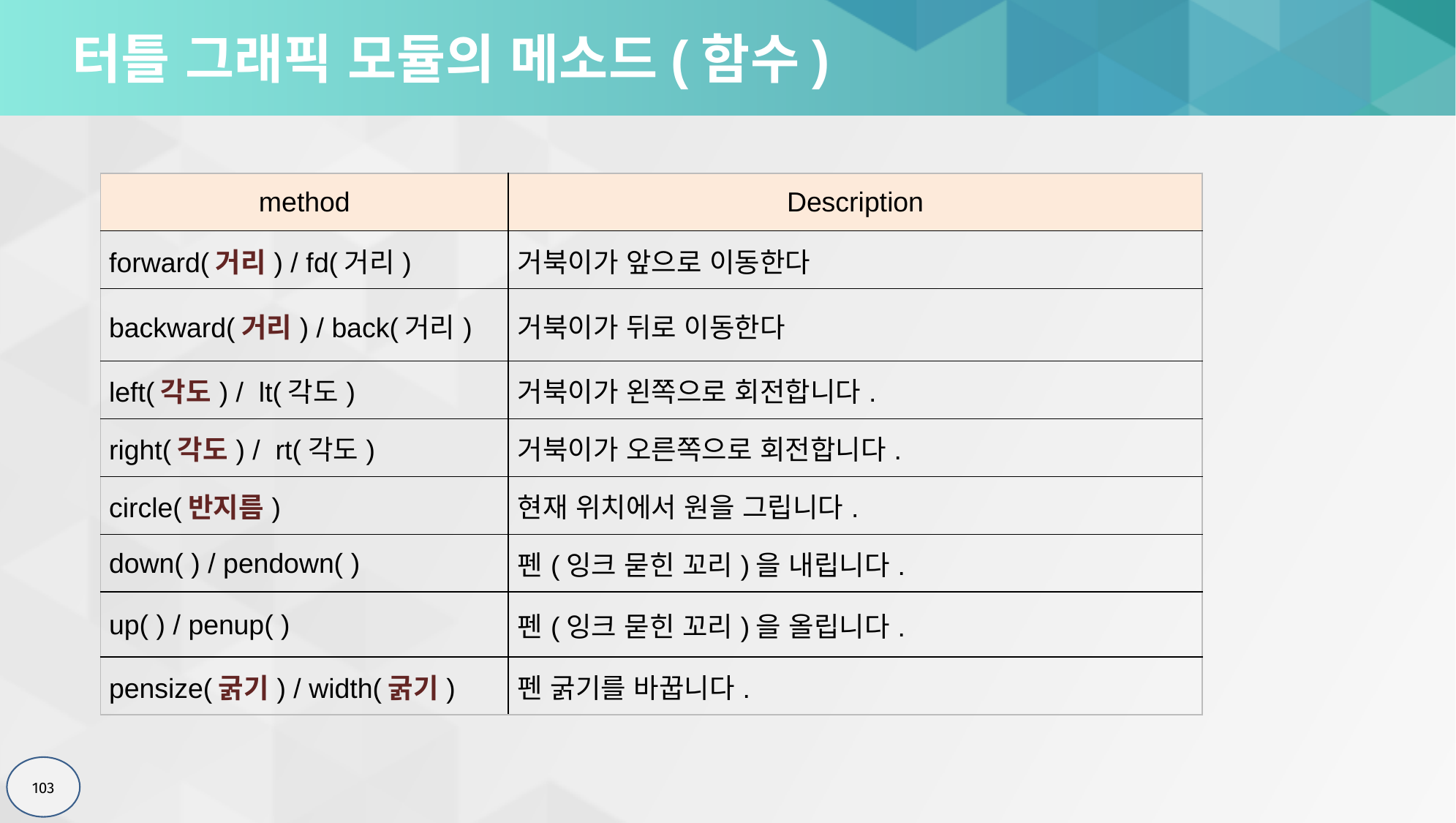

# 터틀 그래픽 모듈의 메소드(함수)
| method | Description |
| --- | --- |
| forward(거리) / fd(거리) | 거북이가 앞으로 이동한다 |
| backward(거리) / back(거리) | 거북이가 뒤로 이동한다 |
| left(각도) / lt(각도) | 거북이가 왼쪽으로 회전합니다. |
| right(각도) / rt(각도) | 거북이가 오른쪽으로 회전합니다. |
| circle(반지름) | 현재 위치에서 원을 그립니다. |
| down( ) / pendown( ) | 펜(잉크 묻힌 꼬리)을 내립니다. |
| up( ) / penup( ) | 펜(잉크 묻힌 꼬리)을 올립니다. |
| pensize(굵기) / width(굵기) | 펜 굵기를 바꿉니다. |